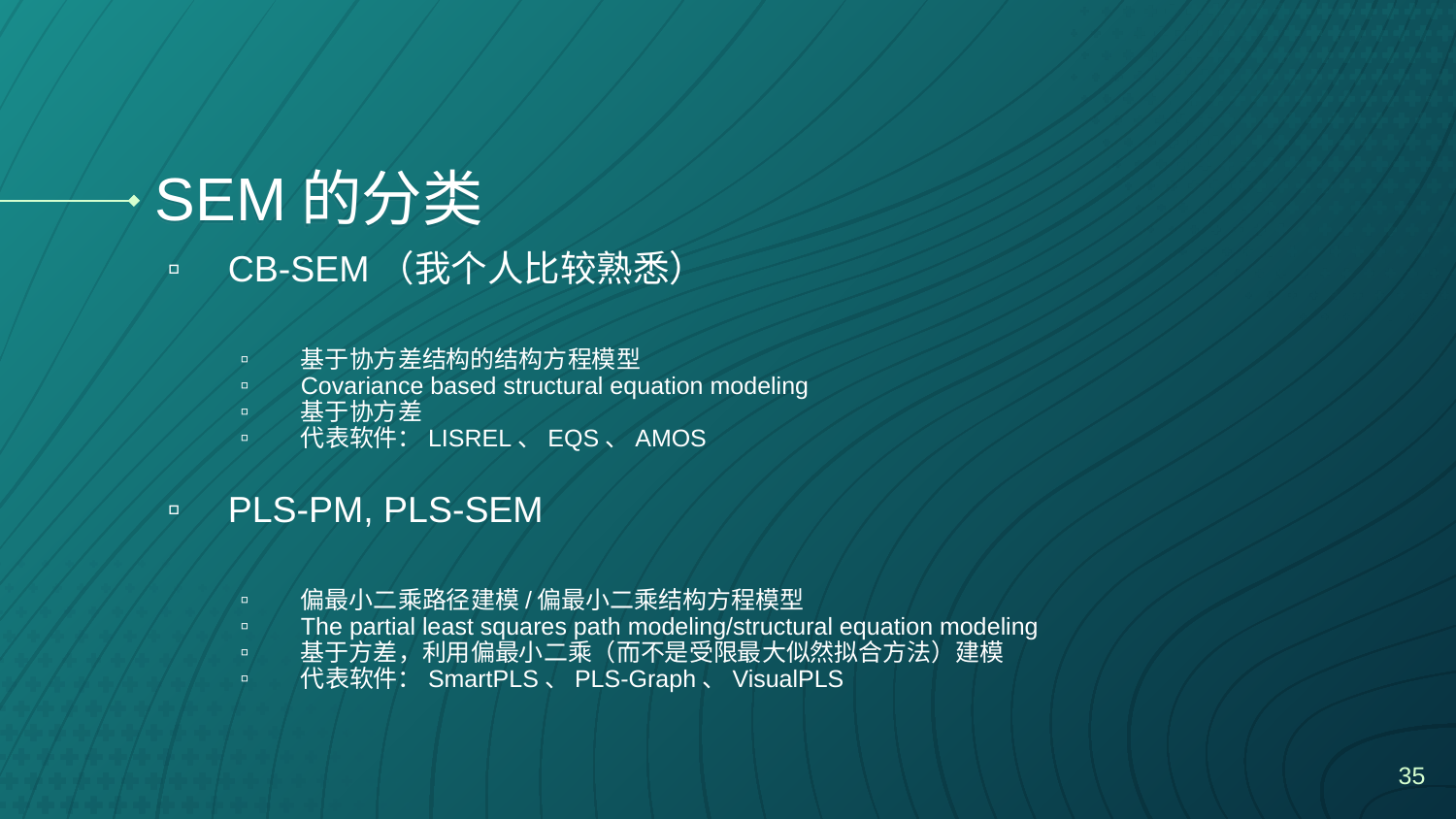

# SEM的分类
CB-SEM（我个人比较熟悉）

基于协方差结构的结构方程模型
Covariance based structural equation modeling
基于协方差
代表软件：LISREL、EQS、AMOS

PLS-PM, PLS-SEM

偏最小二乘路径建模/偏最小二乘结构方程模型
The partial least squares path modeling/structural equation modeling
基于方差，利用偏最小二乘（而不是受限最大似然拟合方法）建模
代表软件：SmartPLS、PLS-Graph、VisualPLS
35